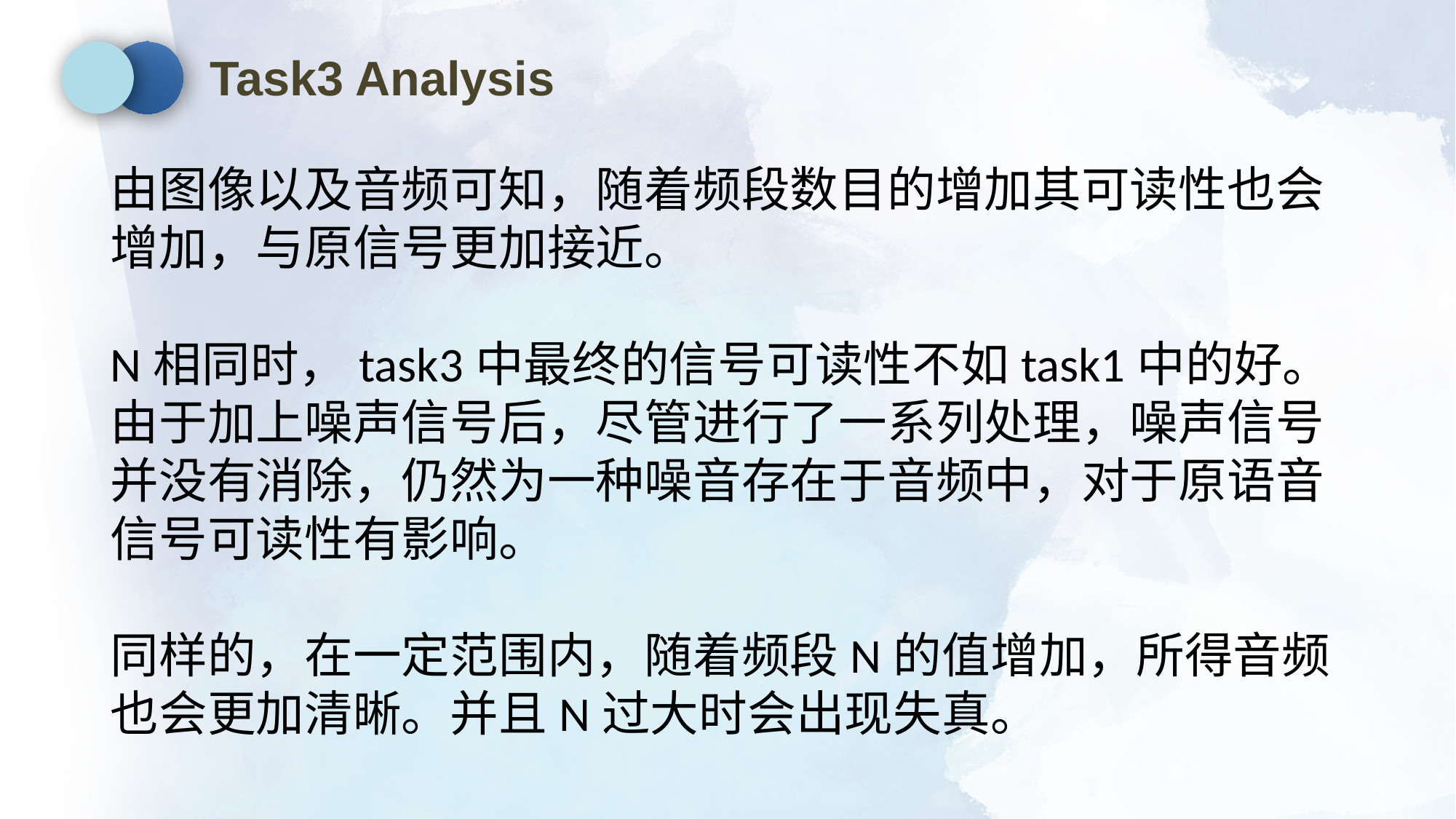

Task3 Analysis
由图像以及音频可知，随着频段数目的增加其可读性也会增加，与原信号更加接近。

N相同时，task3中最终的信号可读性不如task1中的好。由于加上噪声信号后，尽管进行了一系列处理，噪声信号并没有消除，仍然为一种噪音存在于音频中，对于原语音信号可读性有影响。

同样的，在一定范围内，随着频段N的值增加，所得音频也会更加清晰。并且N过大时会出现失真。